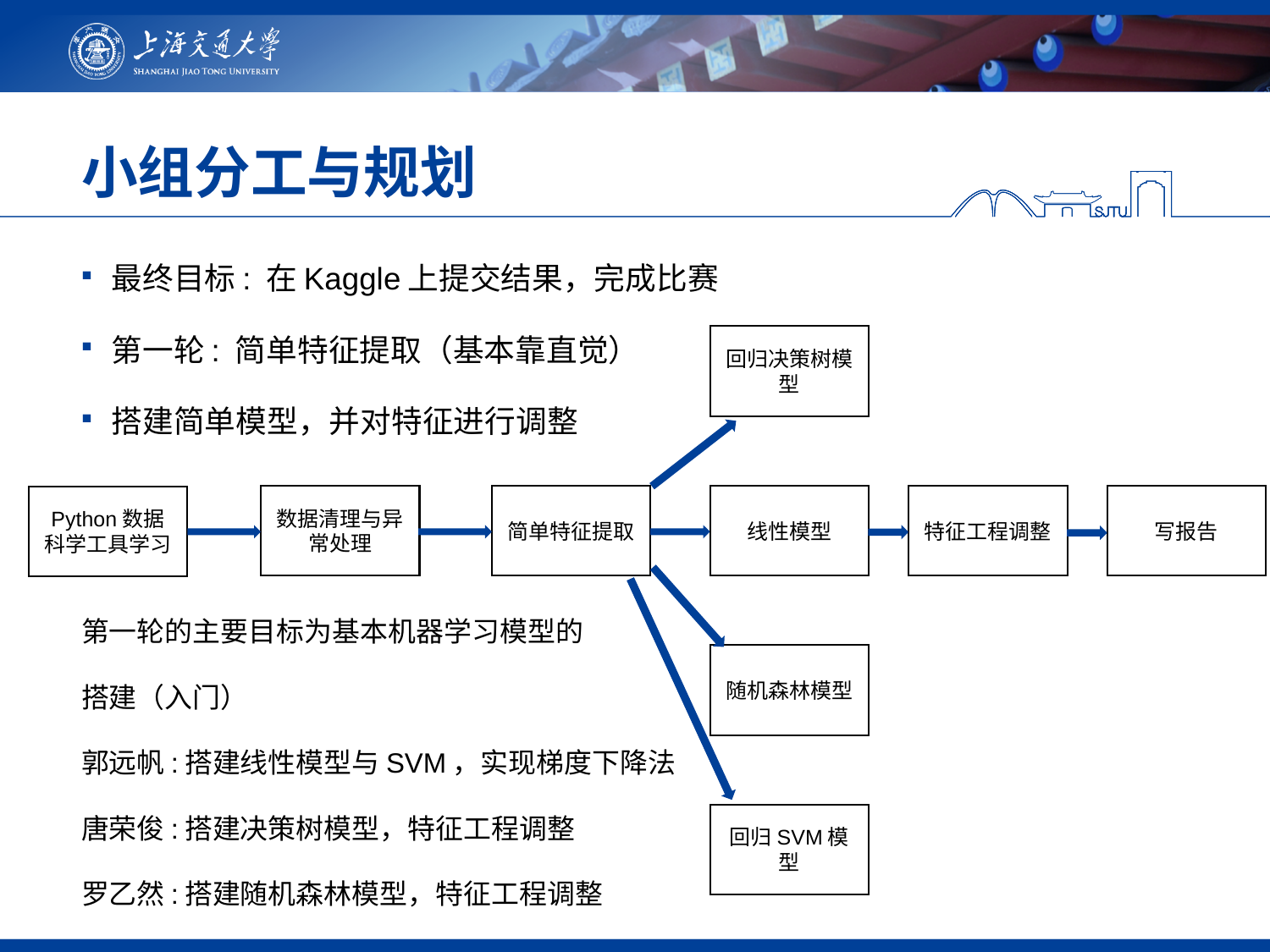

# 小组分工与规划
最终目标: 在Kaggle上提交结果，完成比赛
第一轮: 简单特征提取（基本靠直觉）
搭建简单模型，并对特征进行调整

第一轮的主要目标为基本机器学习模型的
搭建（入门）
郭远帆:搭建线性模型与SVM，实现梯度下降法
唐荣俊:搭建决策树模型，特征工程调整
罗乙然:搭建随机森林模型，特征工程调整
回归决策树模型

数据清理与异常处理
简单特征提取
线性模型
特征工程调整
写报告
Python数据科学工具学习

随机森林模型

回归SVM模型